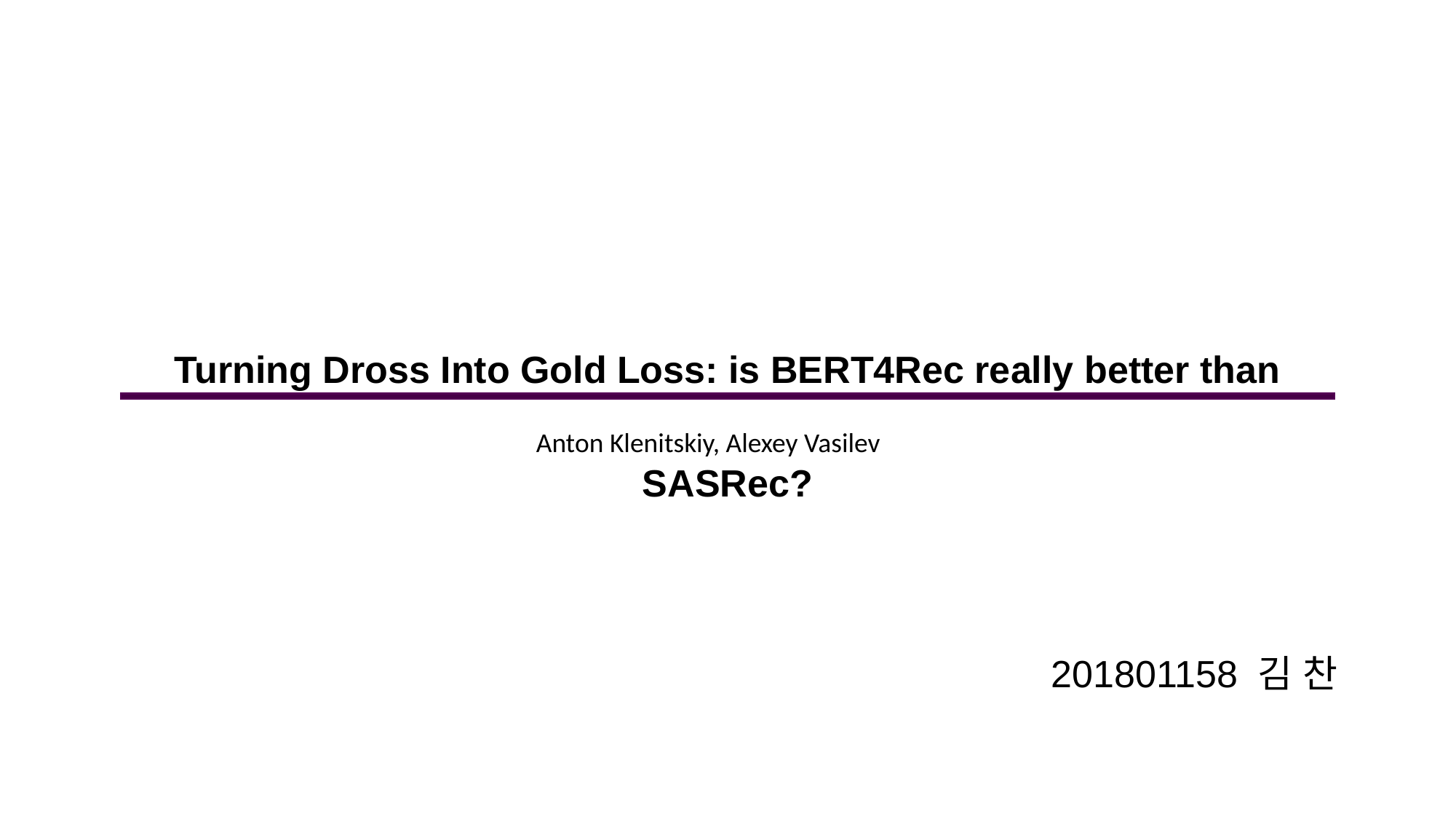

Turning Dross Into Gold Loss: is BERT4Rec really better than SASRec?

Anton Klenitskiy, Alexey Vasilev
201801158 김 찬